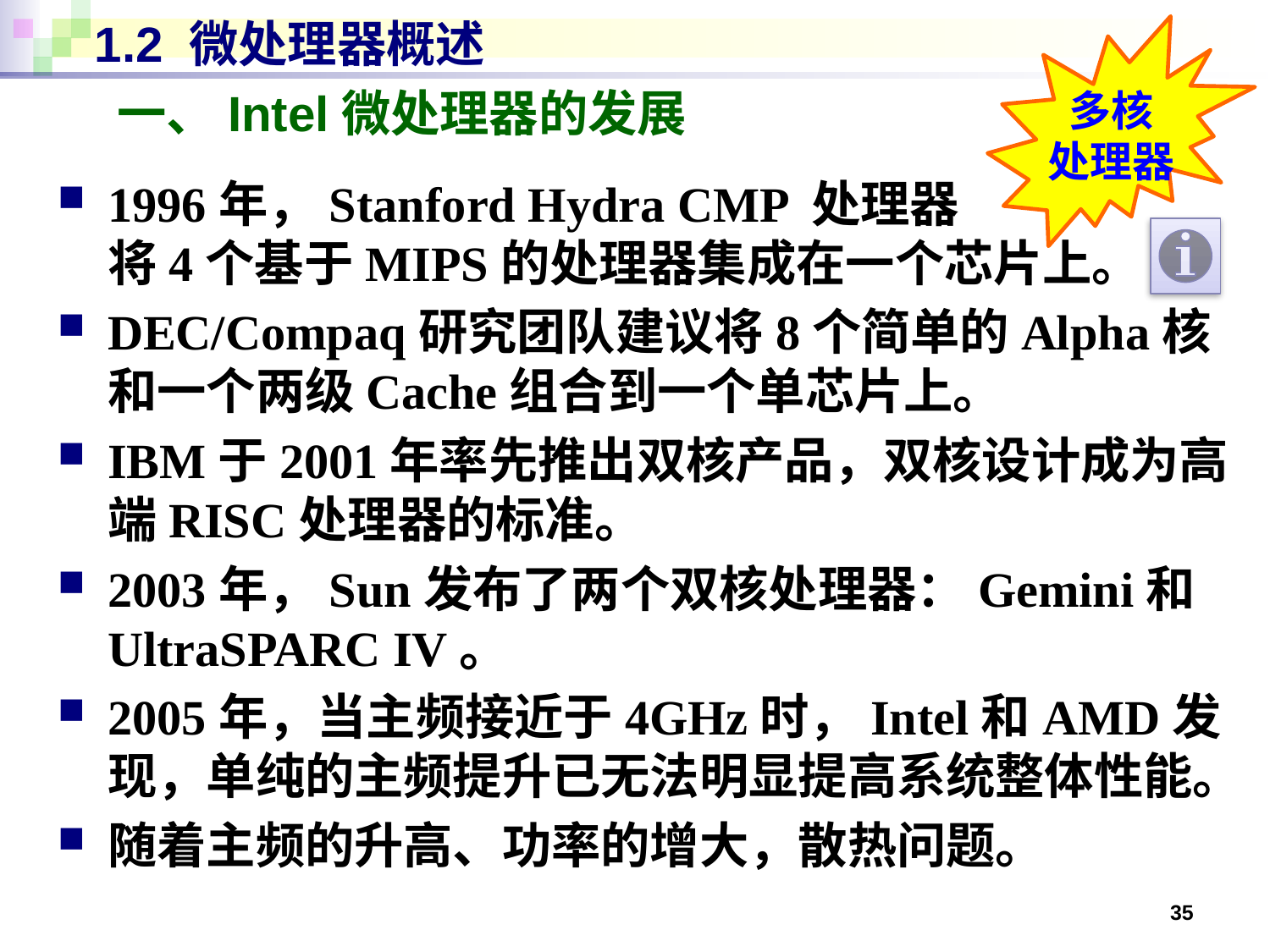

# 1.2 微处理器概述
多核
处理器
一、Intel微处理器的发展
1996年，Stanford Hydra CMP 处理器
将4个基于MIPS的处理器集成在一个芯片上。
DEC/Compaq研究团队建议将8个简单的Alpha核和一个两级Cache组合到一个单芯片上。
IBM于2001年率先推出双核产品，双核设计成为高端RISC处理器的标准。
2003年，Sun发布了两个双核处理器：Gemini和UltraSPARC IV。
2005年，当主频接近于4GHz时，Intel和AMD发现，单纯的主频提升已无法明显提高系统整体性能。
随着主频的升高、功率的增大，散热问题。

35